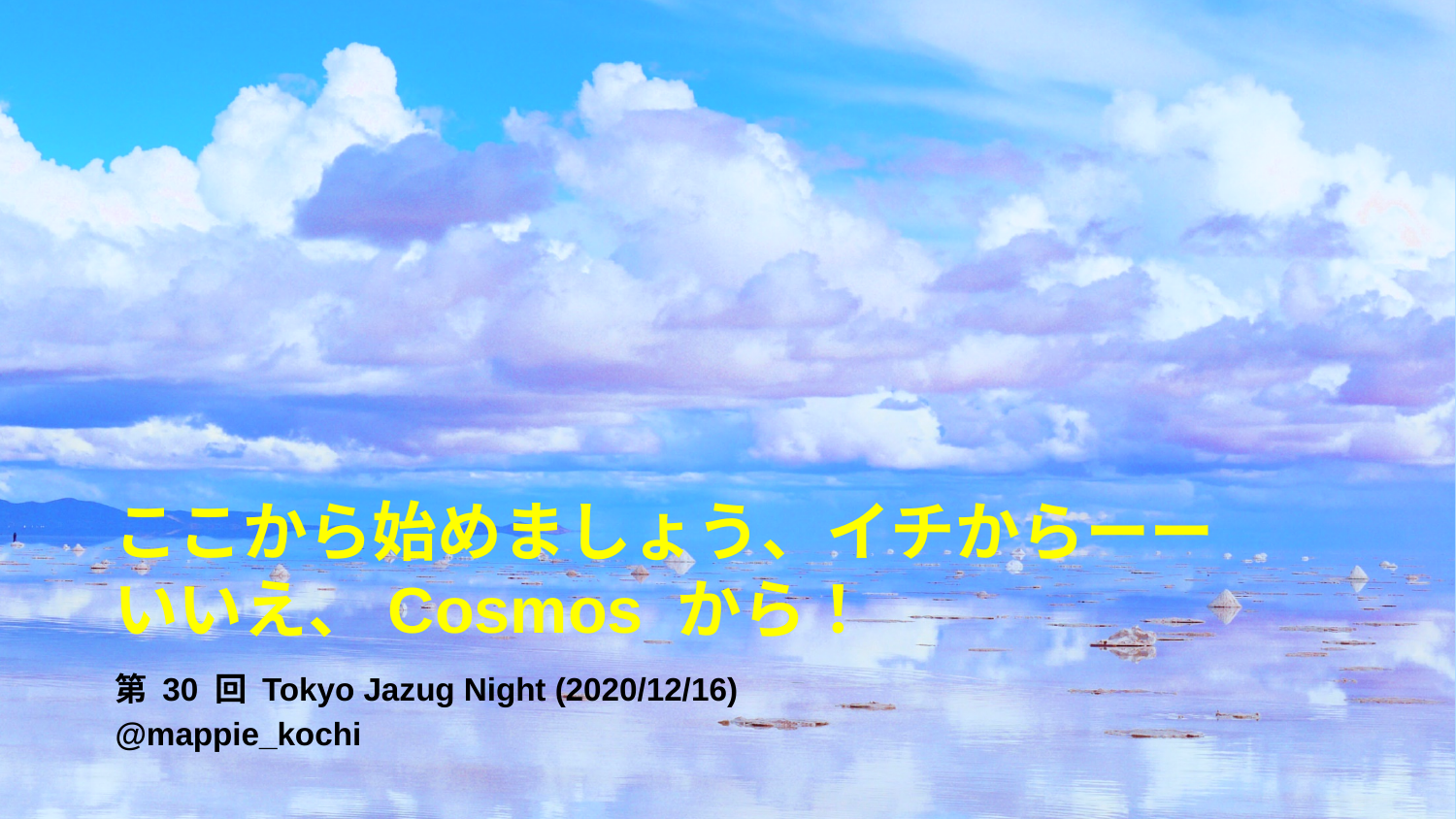

# ここから始めましょう、イチからーー いいえ、Cosmos から！
第 30 回 Tokyo Jazug Night (2020/12/16)
@mappie_kochi